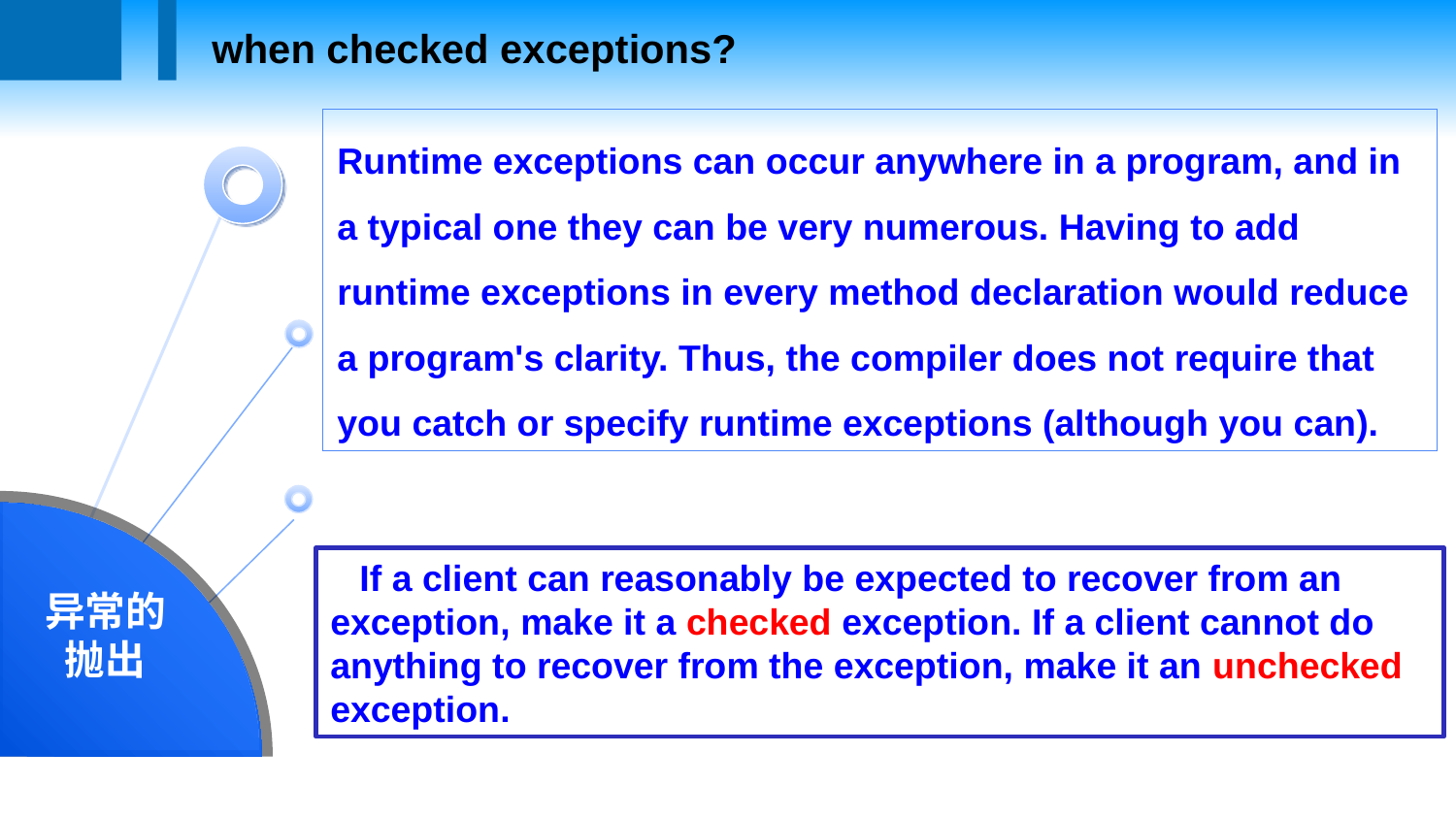

when checked exceptions?
Runtime exceptions can occur anywhere in a program, and in a typical one they can be very numerous. Having to add runtime exceptions in every method declaration would reduce a program's clarity. Thus, the compiler does not require that you catch or specify runtime exceptions (although you can).

异常的抛出

   If a client can reasonably be expected to recover from an exception, make it a checked exception. If a client cannot do anything to recover from the exception, make it an unchecked exception.